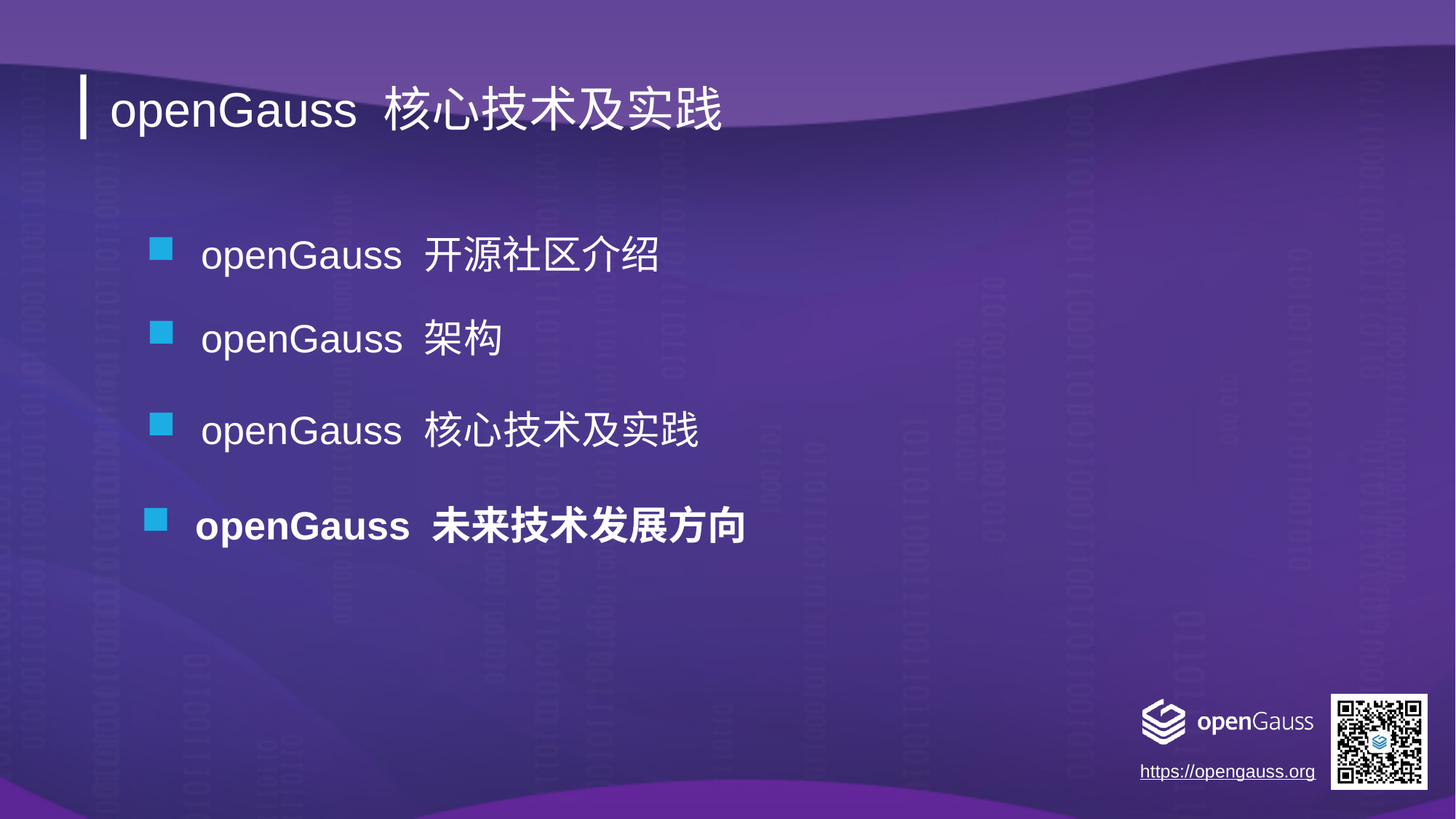

openGauss 核心技术及实践
openGauss 开源社区介绍
openGauss 架构
openGauss 核心技术及实践
openGauss 未来技术发展方向